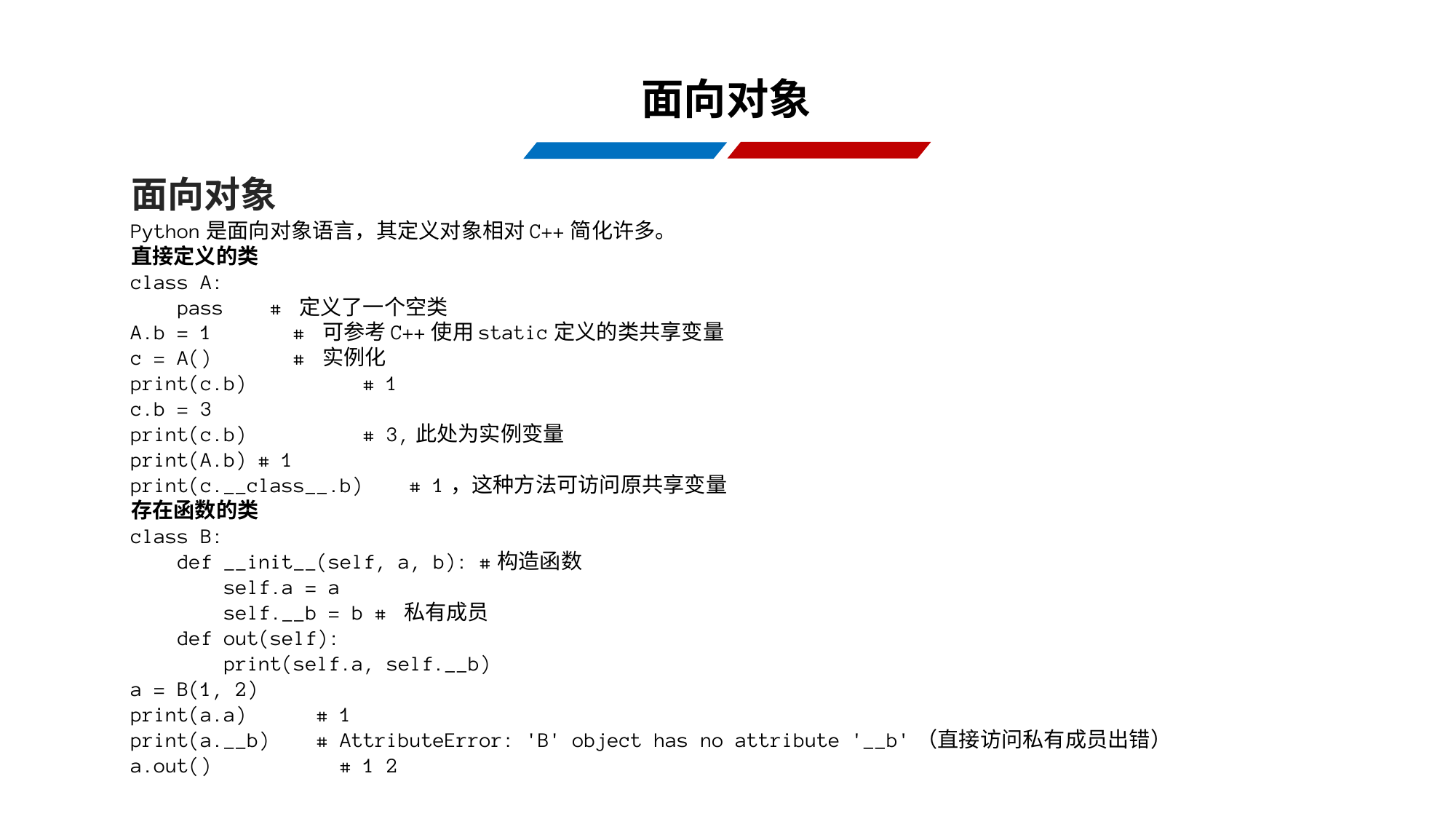

面向对象

面向对象
Python是面向对象语言，其定义对象相对C++简化许多。
直接定义的类
class A:
    pass    # 定义了一个空类
A.b = 1       # 可参考C++使用static定义的类共享变量
c = A()       # 实例化
print(c.b)          # 1
c.b = 3
print(c.b)          # 3,此处为实例变量
print(A.b) # 1
print(c.__class__.b)    # 1，这种方法可访问原共享变量
存在函数的类
class B:
    def __init__(self, a, b): #构造函数
        self.a = a
        self.__b = b # 私有成员
    def out(self):
        print(self.a, self.__b)
a = B(1, 2)
print(a.a)      # 1
print(a.__b)    # AttributeError: 'B' object has no attribute '__b'（直接访问私有成员出错）
a.out()           # 1 2